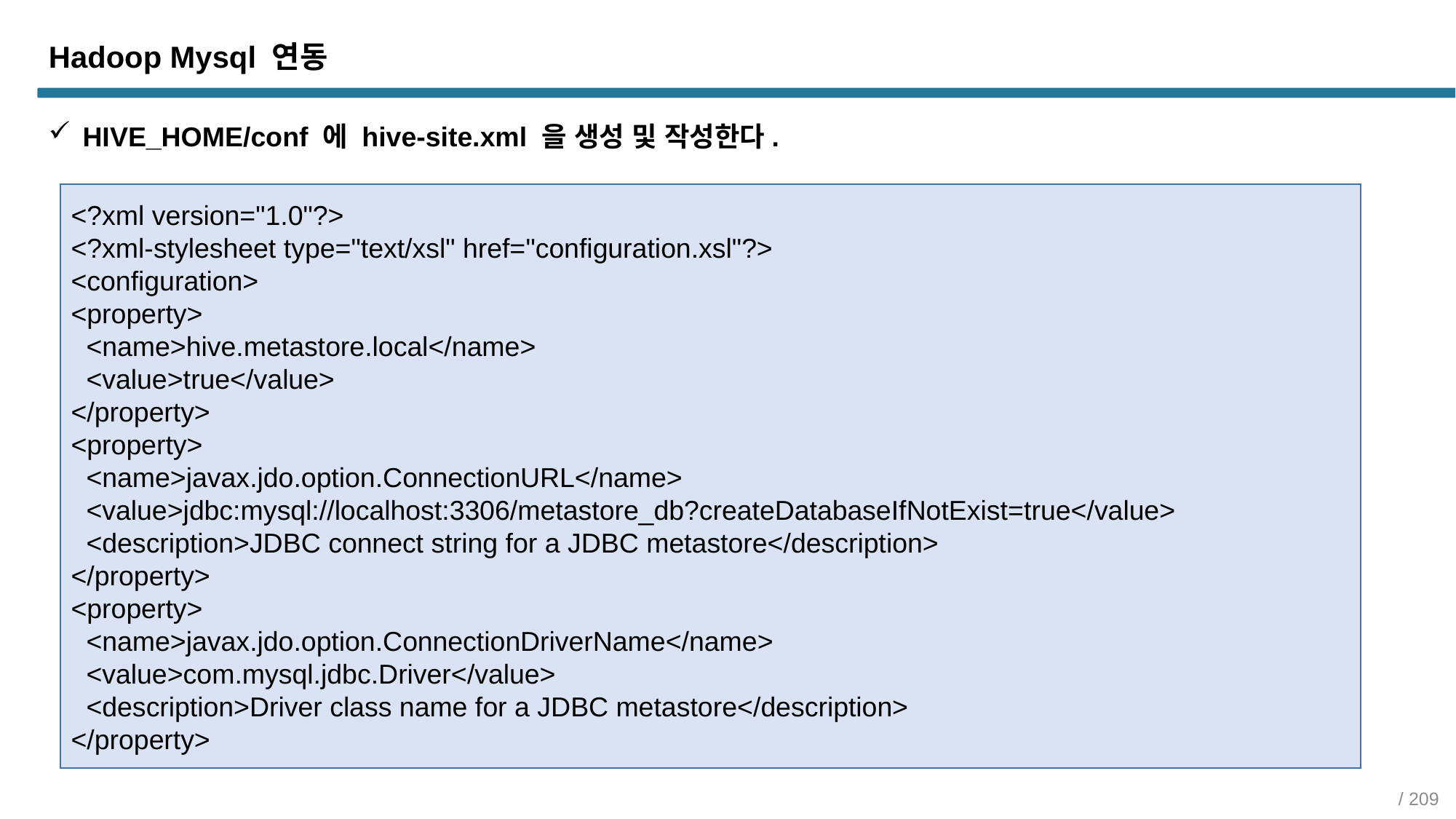

Hadoop Mysql 연동
HIVE_HOME/conf 에 hive-site.xml 을 생성 및 작성한다.

<?xml version="1.0"?>
<?xml-stylesheet type="text/xsl" href="configuration.xsl"?>
<configuration>
<property>
  <name>hive.metastore.local</name>
  <value>true</value>
</property>
<property>
  <name>javax.jdo.option.ConnectionURL</name>
  <value>jdbc:mysql://localhost:3306/metastore_db?createDatabaseIfNotExist=true</value>
  <description>JDBC connect string for a JDBC metastore</description>
</property>
<property>
  <name>javax.jdo.option.ConnectionDriverName</name>
  <value>com.mysql.jdbc.Driver</value>
  <description>Driver class name for a JDBC metastore</description>
</property>
/ 209